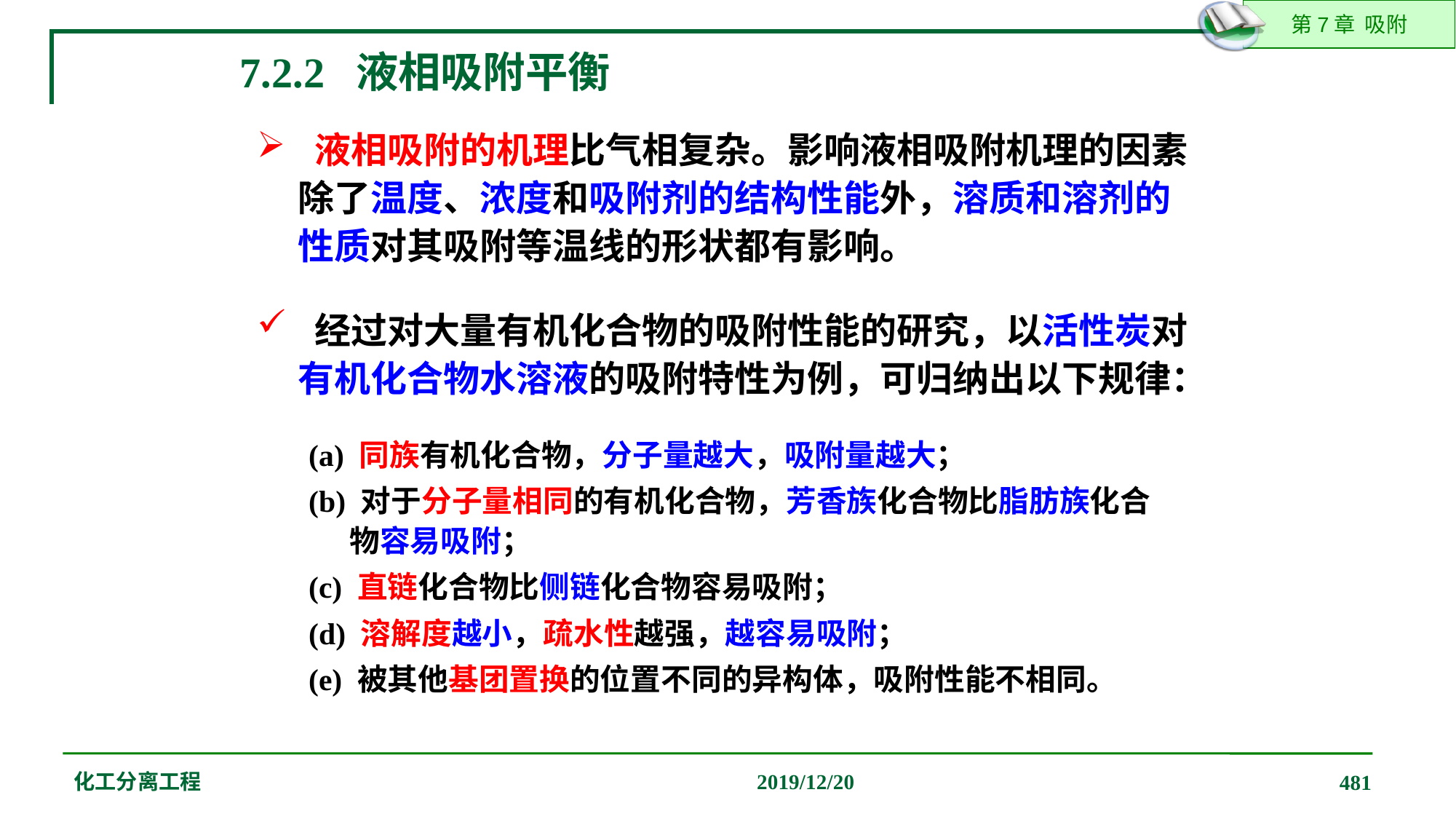

7.2.2  液相吸附平衡
 液相吸附的机理比气相复杂。影响液相吸附机理的因素除了温度、浓度和吸附剂的结构性能外，溶质和溶剂的性质对其吸附等温线的形状都有影响。
 经过对大量有机化合物的吸附性能的研究，以活性炭对有机化合物水溶液的吸附特性为例，可归纳出以下规律：
(a) 同族有机化合物，分子量越大，吸附量越大；
(b) 对于分子量相同的有机化合物，芳香族化合物比脂肪族化合物容易吸附；
(c) 直链化合物比侧链化合物容易吸附；
(d) 溶解度越小，疏水性越强，越容易吸附；
(e) 被其他基团置换的位置不同的异构体，吸附性能不相同。
化工分离工程
2019/12/20
481